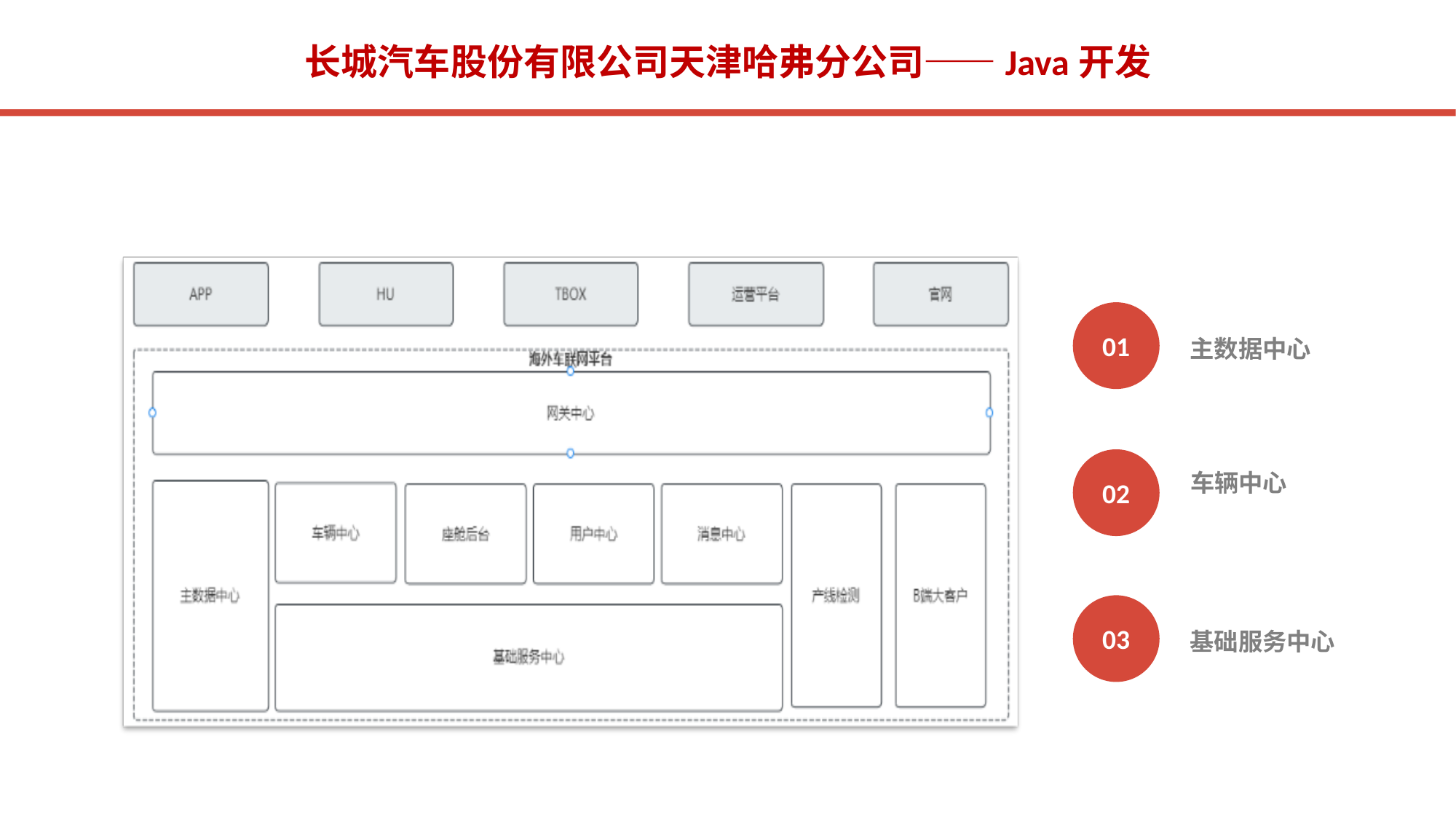

长城汽车股份有限公司天津哈弗分公司——Java开发

01
主数据中心
02
车辆中心
03
基础服务中心